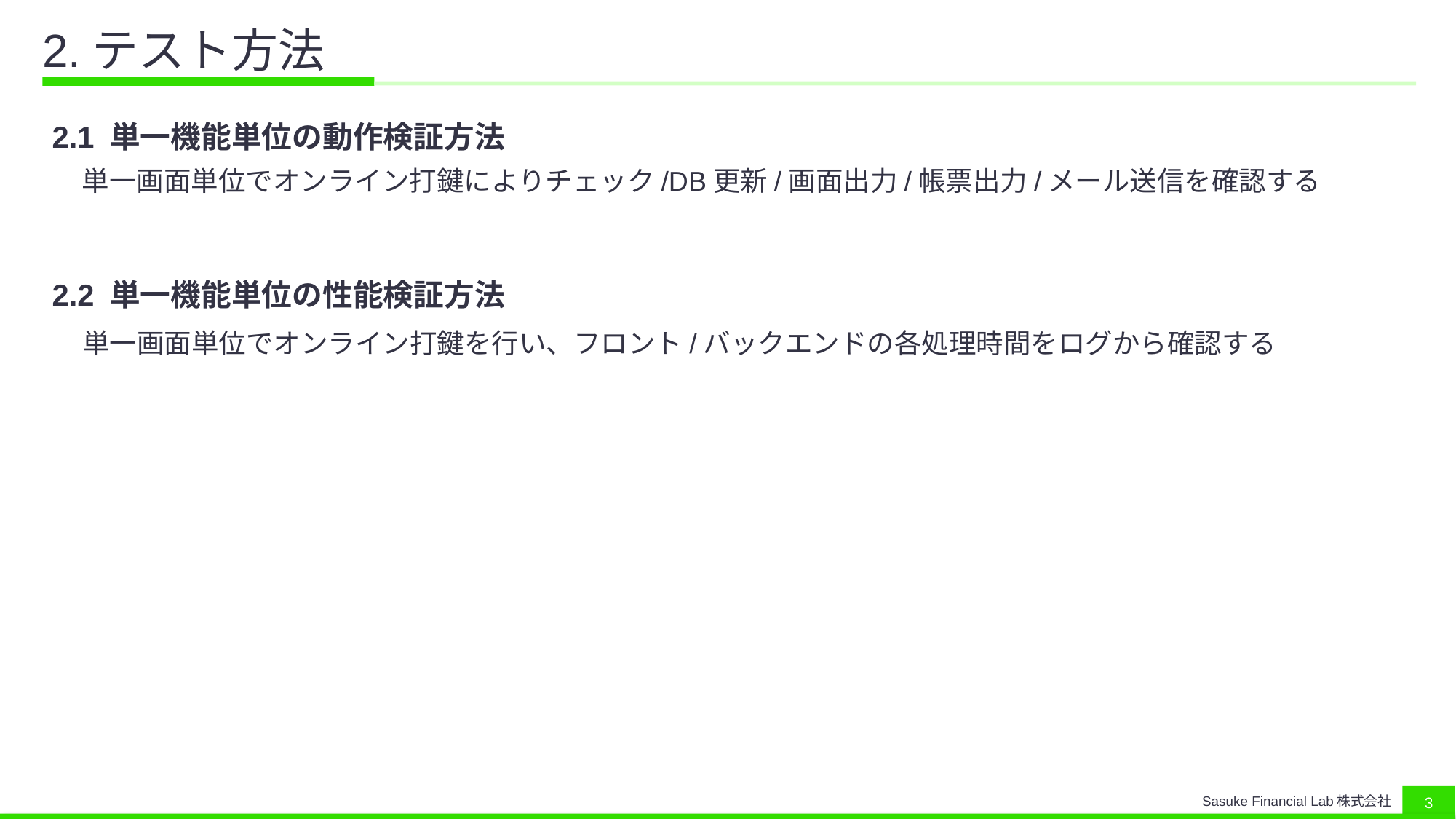

# 2.テスト方法
2.1 単一機能単位の動作検証方法
単一画面単位でオンライン打鍵によりチェック/DB更新/画面出力/帳票出力/メール送信を確認する

2.2 単一機能単位の性能検証方法
　単一画面単位でオンライン打鍵を行い、フロント/バックエンドの各処理時間をログから確認する
3
Sasuke Financial Lab株式会社